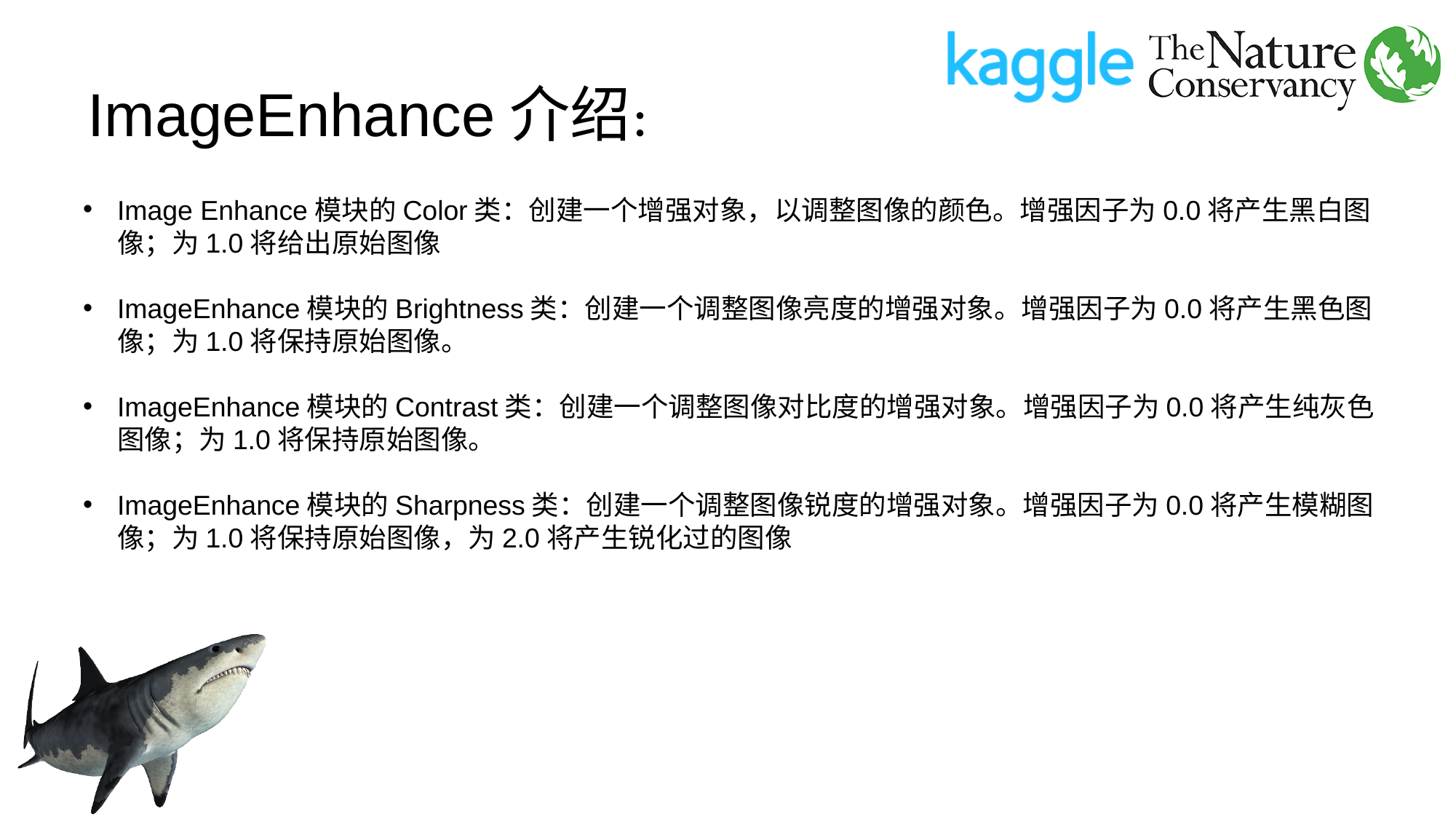

ImageEnhance介绍：
Image Enhance模块的Color类：创建一个增强对象，以调整图像的颜色。增强因子为0.0将产生黑白图像；为1.0将给出原始图像

ImageEnhance模块的Brightness类：创建一个调整图像亮度的增强对象。增强因子为0.0将产生黑色图像；为1.0将保持原始图像。

ImageEnhance模块的Contrast类：创建一个调整图像对比度的增强对象。增强因子为0.0将产生纯灰色图像；为1.0将保持原始图像。

ImageEnhance模块的Sharpness类：创建一个调整图像锐度的增强对象。增强因子为0.0将产生模糊图像；为1.0将保持原始图像，为2.0将产生锐化过的图像